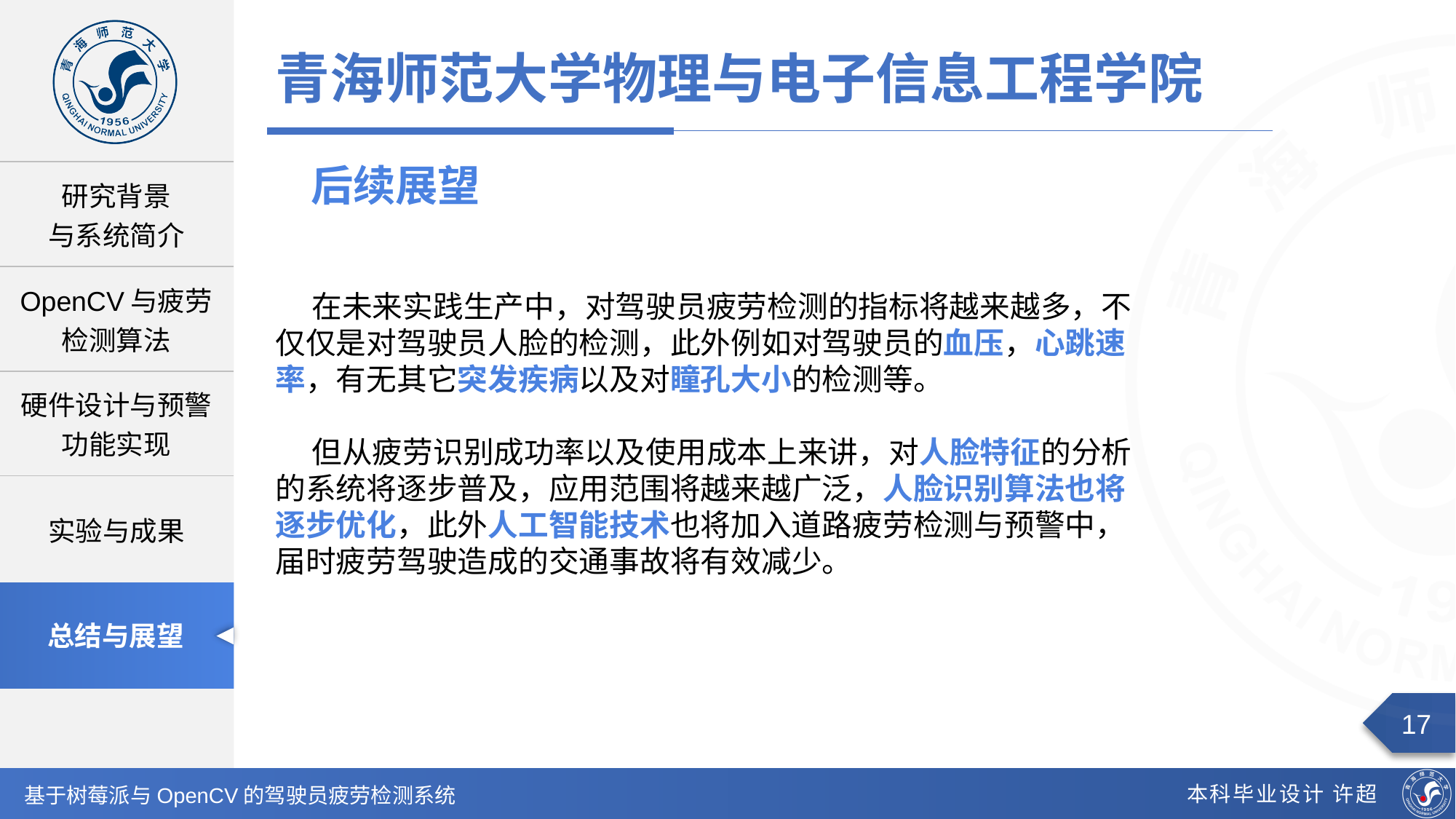

青海师范大学物理与电子信息工程学院

后续展望
在未来实践生产中，对驾驶员疲劳检测的指标将越来越多，不仅仅是对驾驶员人脸的检测，此外例如对驾驶员的血压，心跳速率，有无其它突发疾病以及对瞳孔大小的检测等。

但从疲劳识别成功率以及使用成本上来讲，对人脸特征的分析的系统将逐步普及，应用范围将越来越广泛，人脸识别算法也将逐步优化，此外人工智能技术也将加入道路疲劳检测与预警中，届时疲劳驾驶造成的交通事故将有效减少。